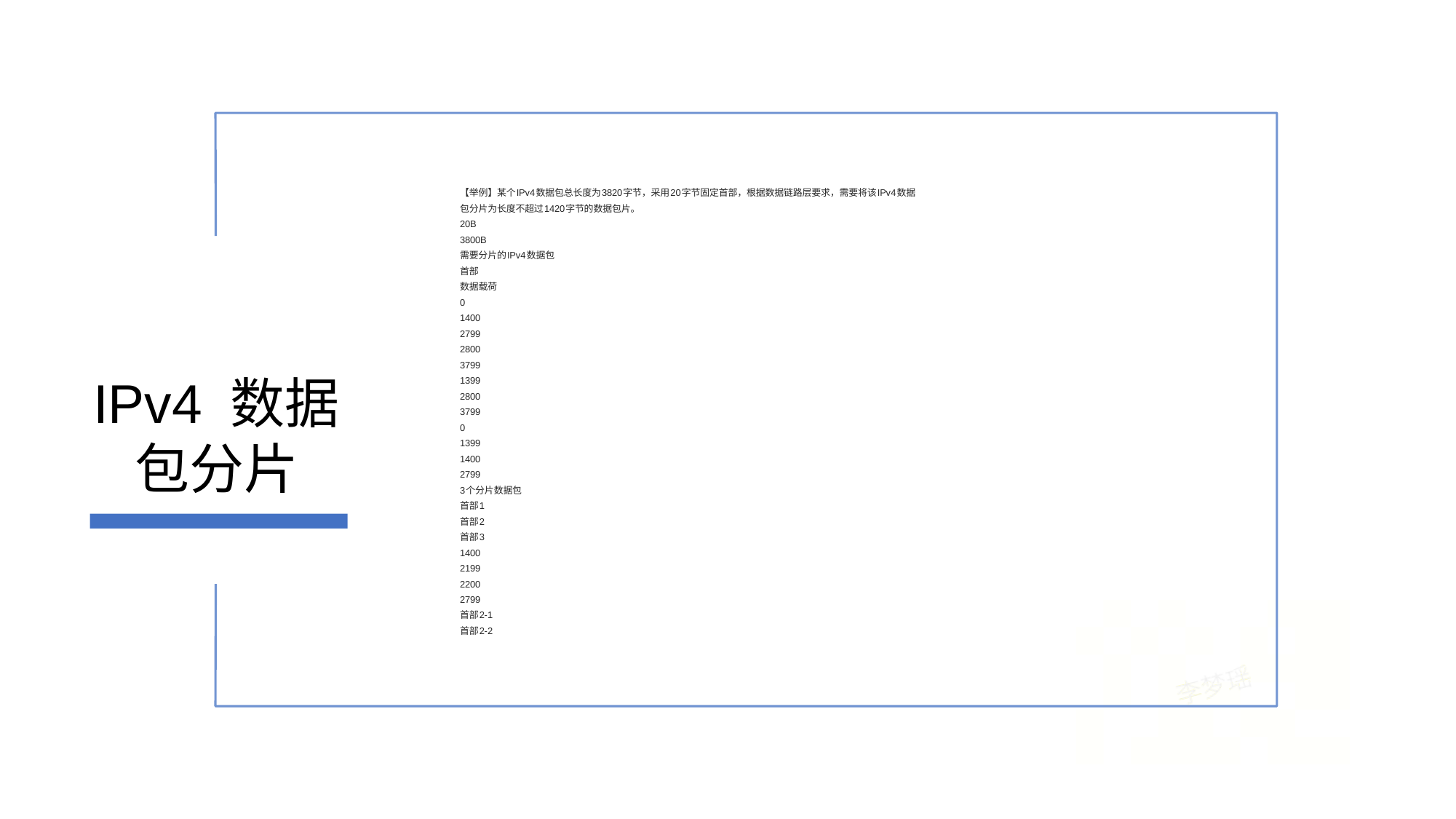

【举例】某个IPv4数据包总长度为3820字节，采用20字节固定首部，根据数据链路层要求，需要将该IPv4数据
包分片为长度不超过1420字节的数据包片。
20B
3800B
需要分片的IPv4数据包
首部
数据载荷
0
1400
2799
2800
3799
1399
2800
3799
0
1399
1400
2799
3个分片数据包
首部1
首部2
首部3
1400
2199
2200
2799
首部2-1
首部2-2
# IPv4 数据包分片